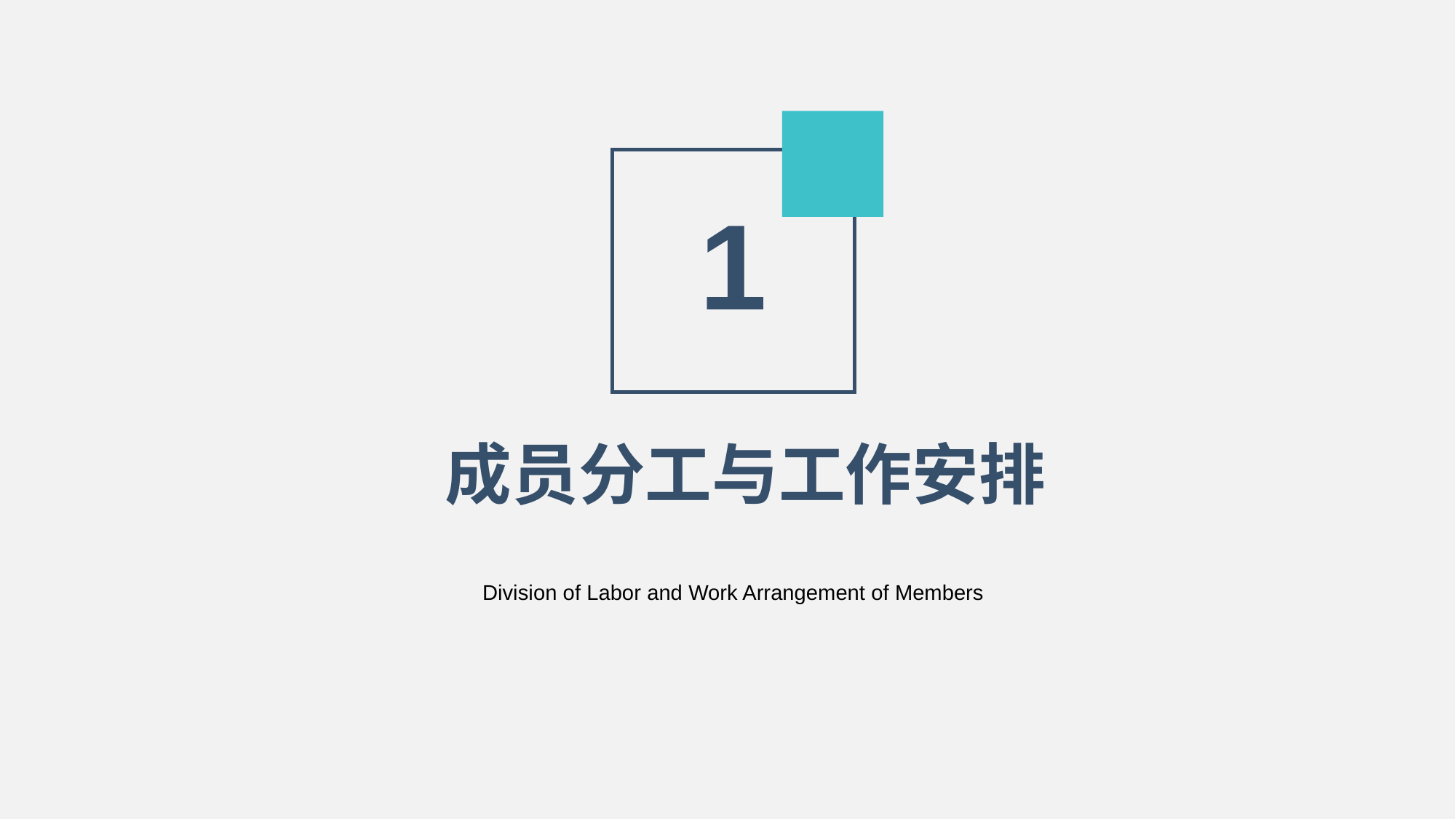

1
成员分工与工作安排
Division of Labor and Work Arrangement of Members